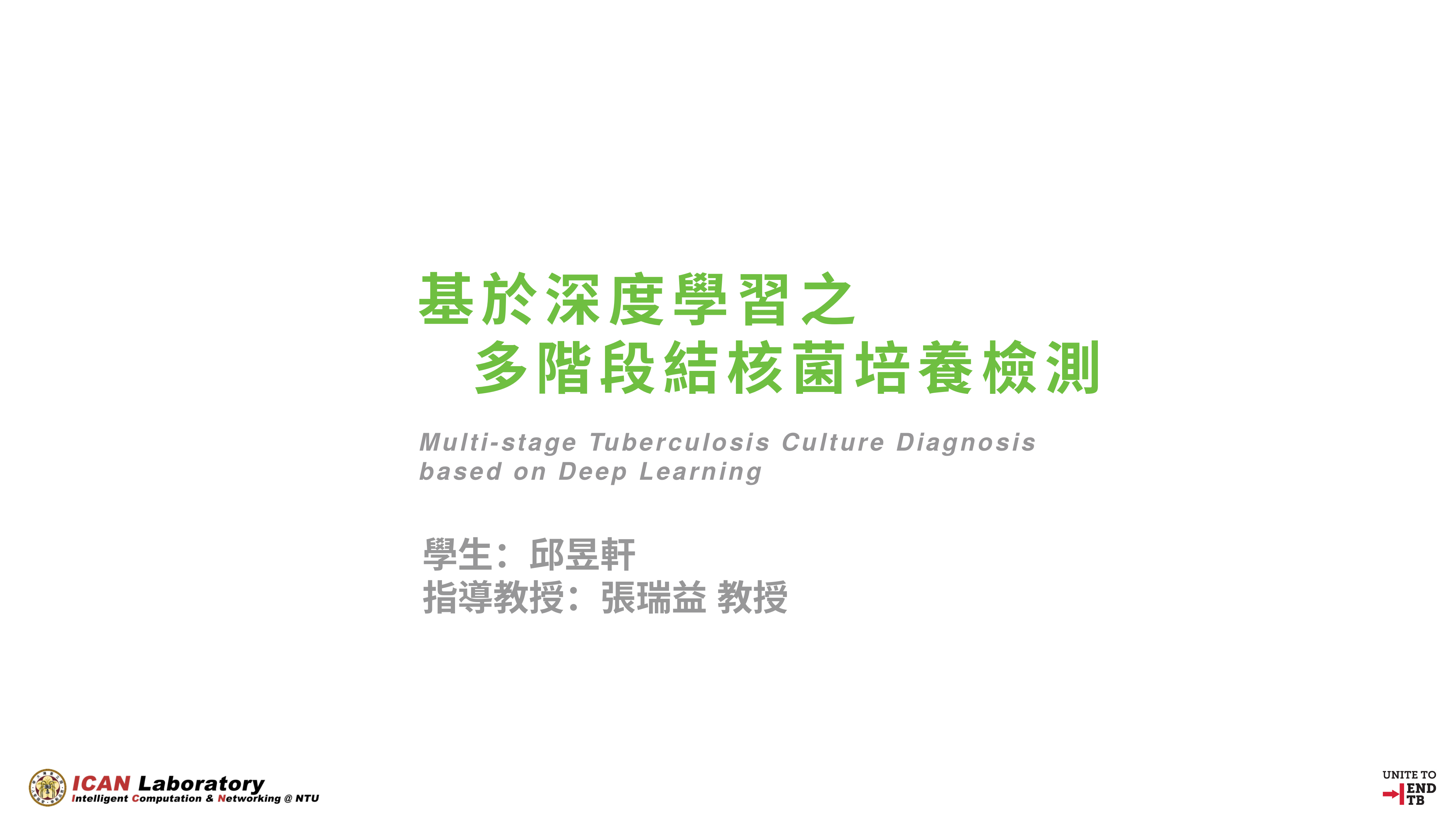

1
基於深度學習之
多階段結核菌培養檢測

Multi-stage Tuberculosis Culture Diagnosis
based on Deep Learning

學生：邱昱軒
指導教授：張瑞益 教授